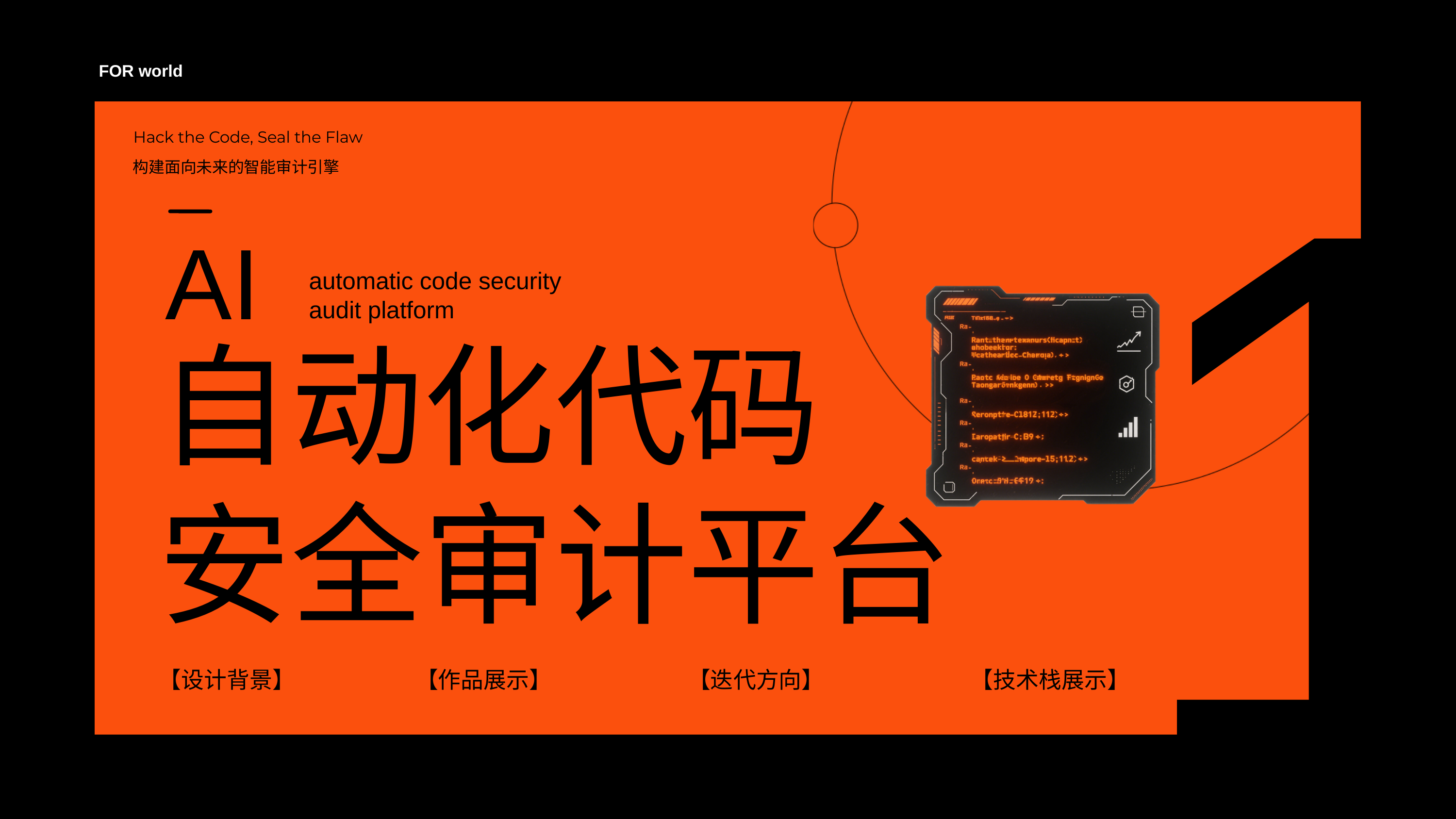

1
FOR world

Hack the Code, Seal the Flaw
构建面向未来的智能审计引擎

AI
automatic code security audit platform

自动化代码
安全审计平台
【迭代方向】
【设计背景】
【作品展示】
【技术栈展示】